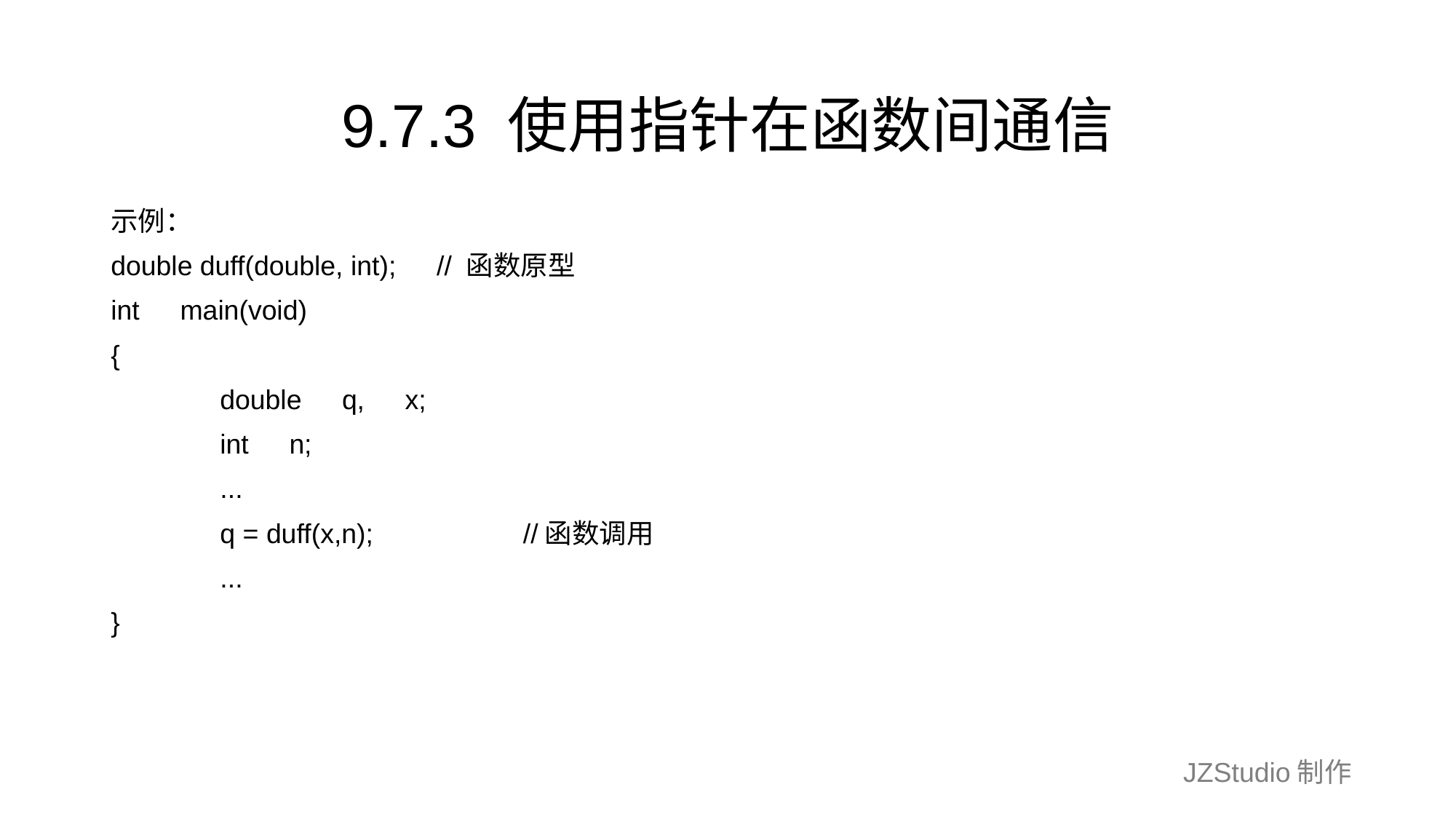

# 9.7.3 使用指针在函数间通信
示例：
double duff(double, int);　// 函数原型
int　main(void)
{
	double　q,　x;
	int　n;
	...
	q = duff(x,n);　　　　　//函数调用
	...
}